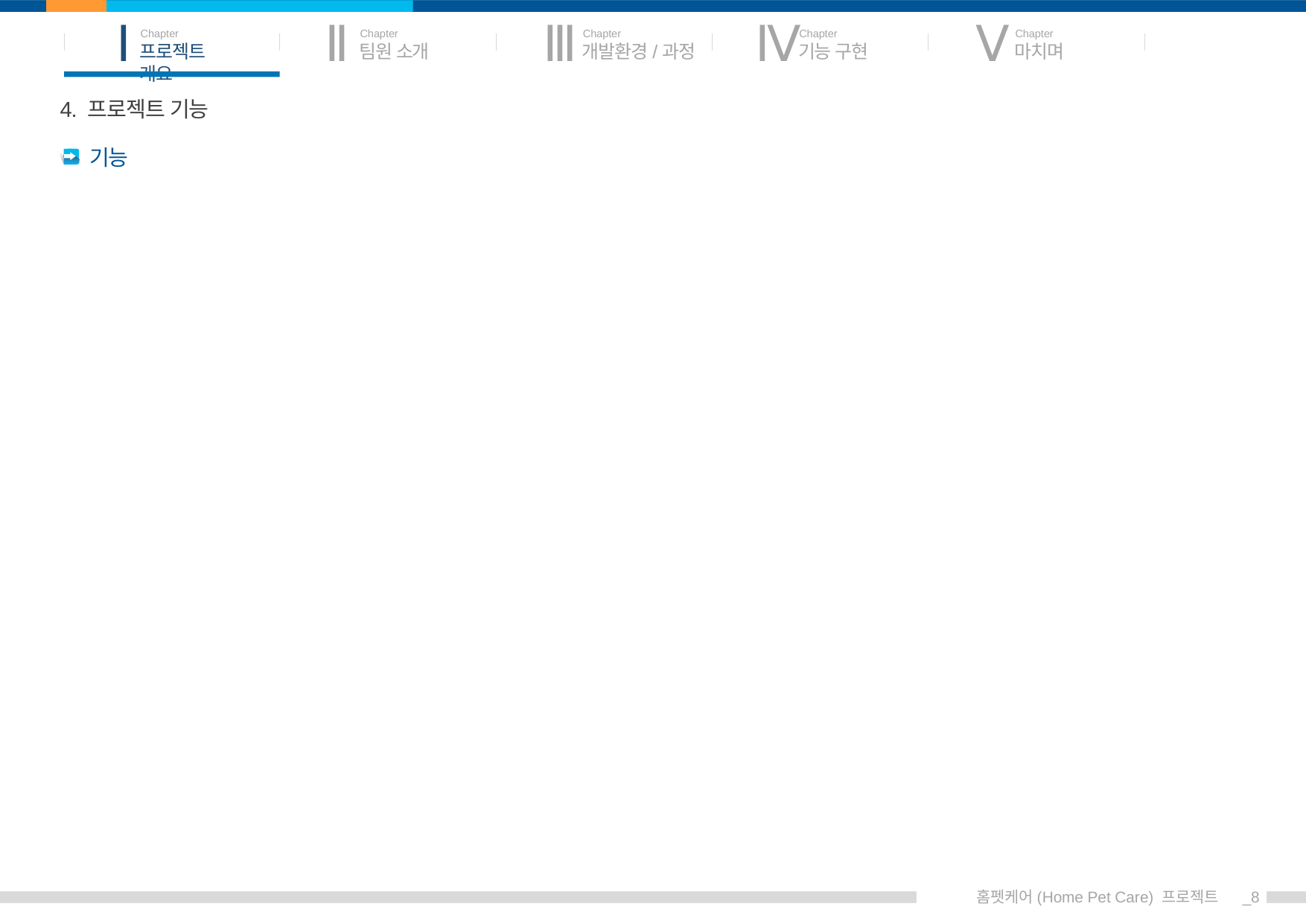

Ⅰ
Chapter
프로젝트 개요
Ⅱ
Chapter
팀원 소개
Ⅲ
Chapter
개발환경/과정
Ⅳ
Chapter
기능 구현
Ⅴ
Chapter
마치며

4. 프로젝트 기능
기능

_8